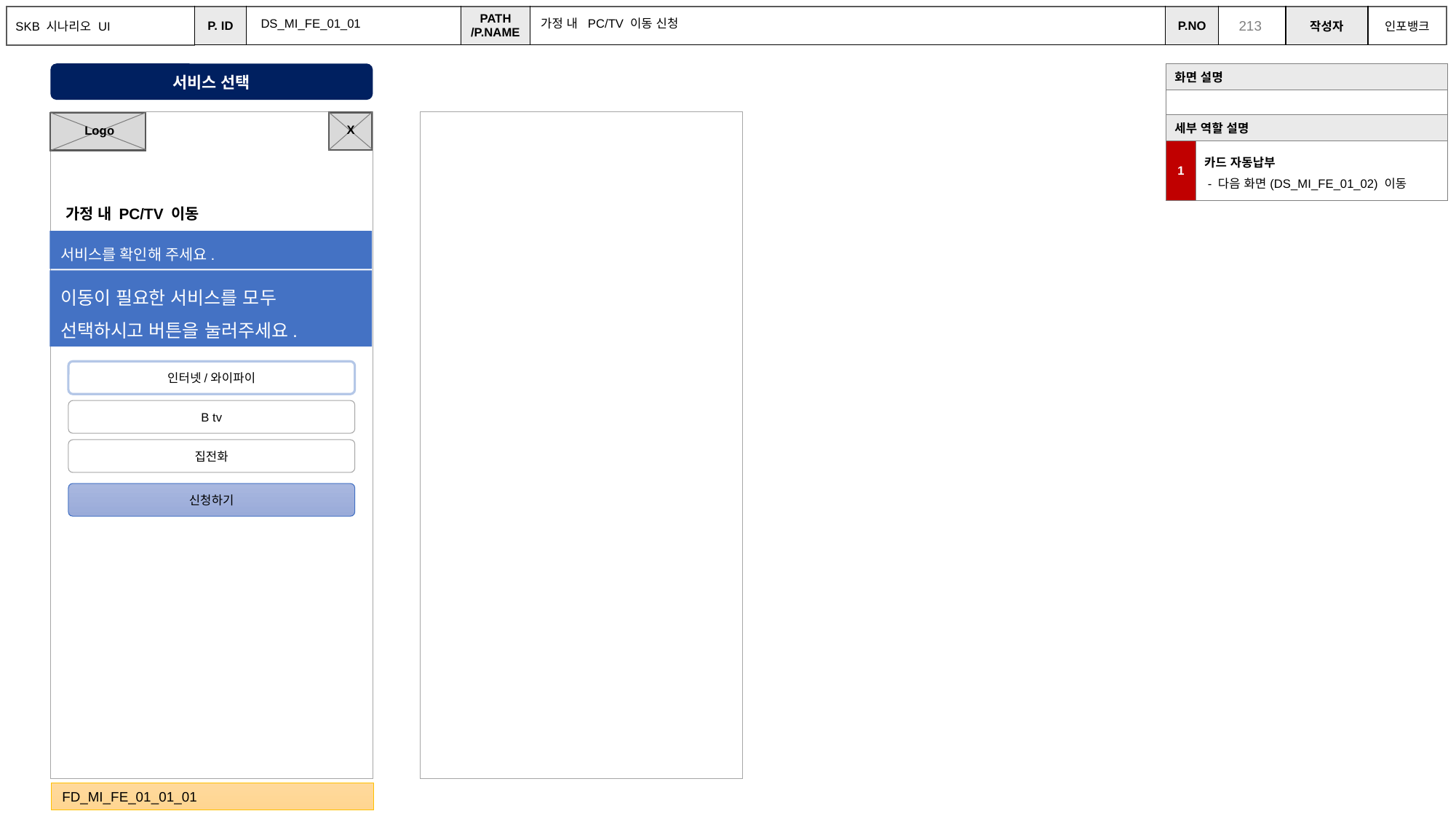

DS_MI_FE_01_01
가정 내  PC/TV 이동 신청
서비스 선택
| 화면 설명 |  |
| --- | --- |
|  |  |
| 세부 역할 설명 |  |
| 1 | 카드 자동납부 - 다음 화면(DS\_MI\_FE\_01\_02) 이동 |

X

Logo
가정 내 PC/TV 이동
서비스를 확인해 주세요.
이동이 필요한 서비스를 모두 선택하시고 버튼을 눌러주세요.
인터넷/와이파이
B tv
집전화
신청하기
FD_MI_FE_01_01_01